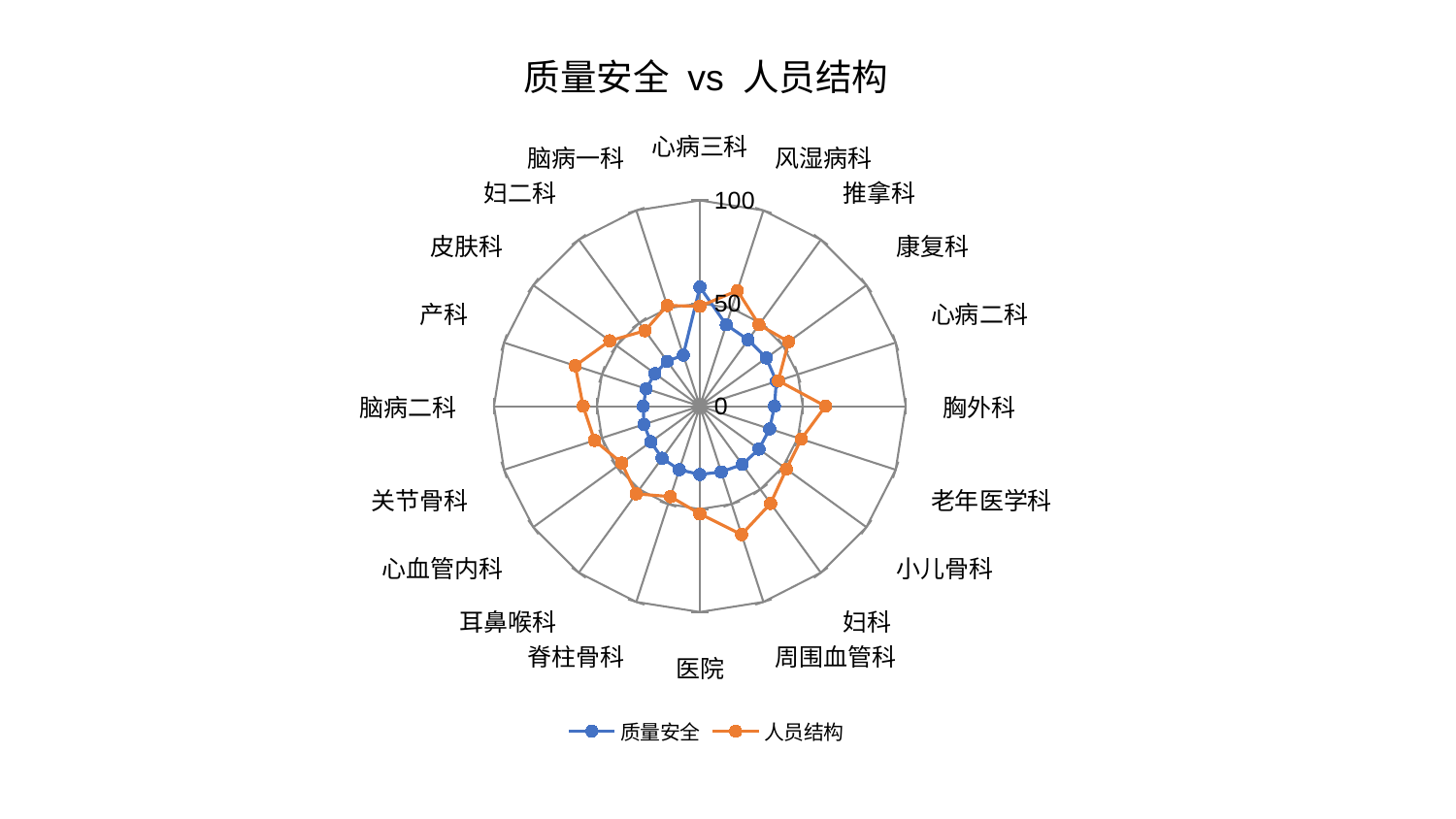

### Chart: 质量安全 vs 人员结构

| Category | 质量安全 | 人员结构 |
|---|---|---|
| 心病三科 | 57.89898005195962 | 48.571444745646474 |
| 风湿病科 | 41.58341941168988 | 59.05211198162183 |
| 推拿科 | 39.90282418108755 | 48.92421768635385 |
| 康复科 | 39.883887559494944 | 53.29271727659434 |
| 心病二科 | 39.06660241320488 | 40.07502191197695 |
| 胸外科 | 36.25005599113992 | 61.05209818111784 |
| 老年医学科 | 35.655759358266934 | 51.794163496728665 |
| 小儿骨科 | 35.482207008792194 | 51.966319357565645 |
| 妇科 | 35.03219455646693 | 58.44455005050135 |
| 周围血管科 | 33.5991522302423 | 65.57949100542523 |
| 医院 | 33.209234483872635 | 52.323205836717435 |
| 脊柱骨科 | 32.43799282738998 | 46.21870575821888 |
| 耳鼻喉科 | 31.268560866977197 | 52.65458112576926 |
| 心血管内科 | 29.430062569217835 | 46.943231755712574 |
| 关节骨科 | 28.609229139769468 | 53.81178893275821 |
| 脑病二科 | 27.491261950537222 | 56.69461773715861 |
| 产科 | 27.41491148293894 | 63.65471028787991 |
| 皮肤科 | 26.99232794157781 | 54.0771090299728 |
| 妇二科 | 26.990243621314345 | 45.33748558215124 |
| 脑病一科 | 26.13012548748502 | 51.43352395230481 |
75